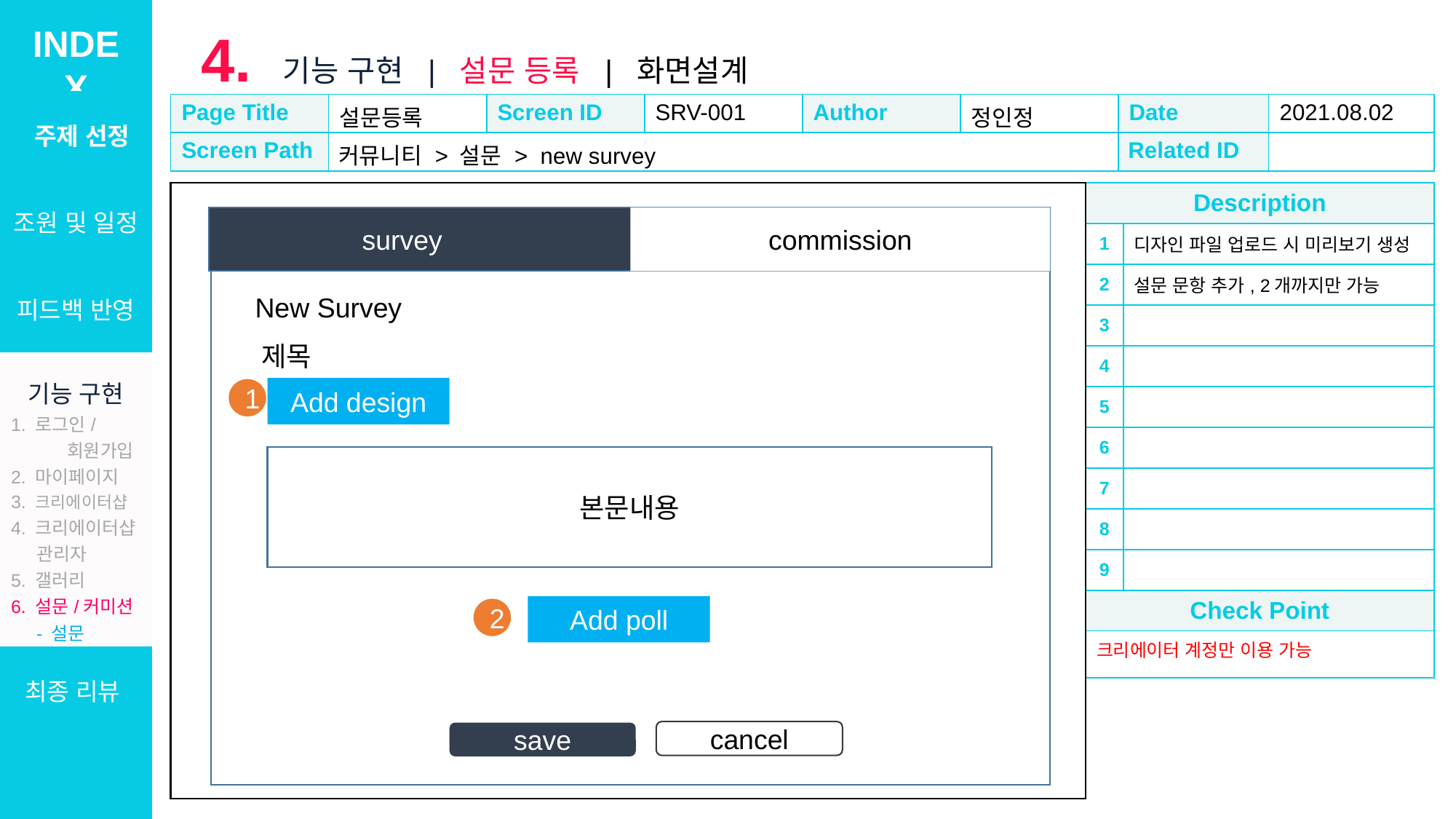

INDEX
4. 기능 구현  |  설문 등록  |  화면설계
| 주제 선정 |
| --- |
| 조원 및 일정 |
| 피드백 반영 |
| 기능 구현 1. 로그인/ 회원가입 2. 마이페이지 3. 크리에이터샵 4. 크리에이터샵 관리자 5. 갤러리 6. 설문/커미션 - 설문 - 커미션 7. 관리자 |
| 최종 리뷰 |
| Page Title | 설문등록 | Screen ID | SRV-001 | Author | 정인정 | Date | 2021.08.02 |
| --- | --- | --- | --- | --- | --- | --- | --- |
| Screen Path | 커뮤니티 > 설문 > new survey |  |  |  |  | Related ID |  |

| Description |  |
| --- | --- |
| 1 | 디자인 파일 업로드 시 미리보기 생성 |
| 2 | 설문 문항 추가, 2개까지만 가능 |
| 3 |  |
| 4 |  |
| 5 |  |
| 6 |  |
| 7 |  |
| 8 |  |
| 9 |  |
| Check Point |  |
| 크리에이터 계정만 이용 가능 |  |

commission
survey
New Survey
제목
Add design
1
본문내용
Add poll
2
cancel
save